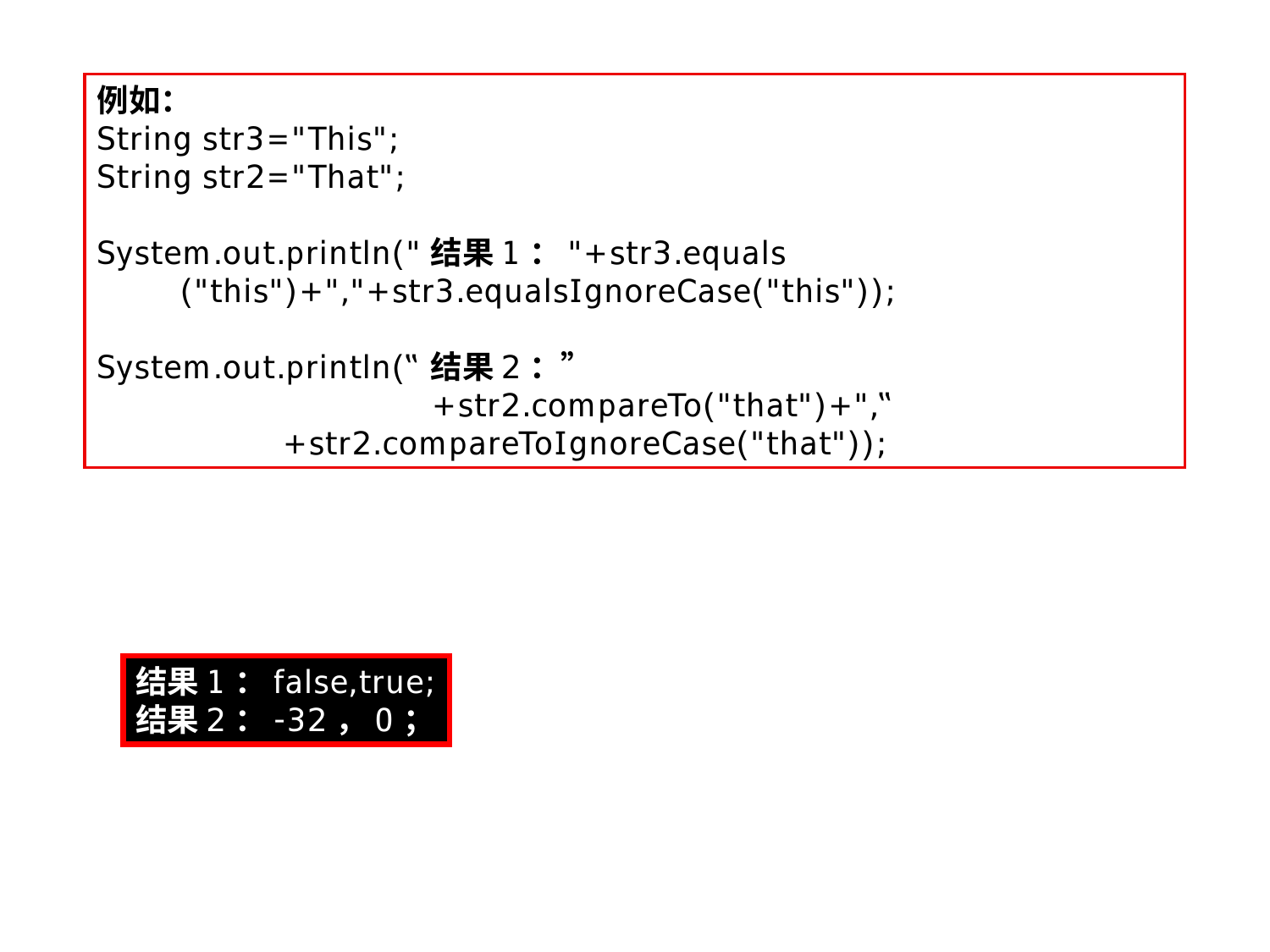

例如：
String str3="This";
String str2="That";

System.out.println("结果1："+str3.equals
         ("this")+","+str3.equalsIgnoreCase("this"));

System.out.println(“结果2：”
                                    +str2.compareTo("that")+",“
                    +str2.compareToIgnoreCase("that"));
结果1：false,true;
结果2：-32，0；